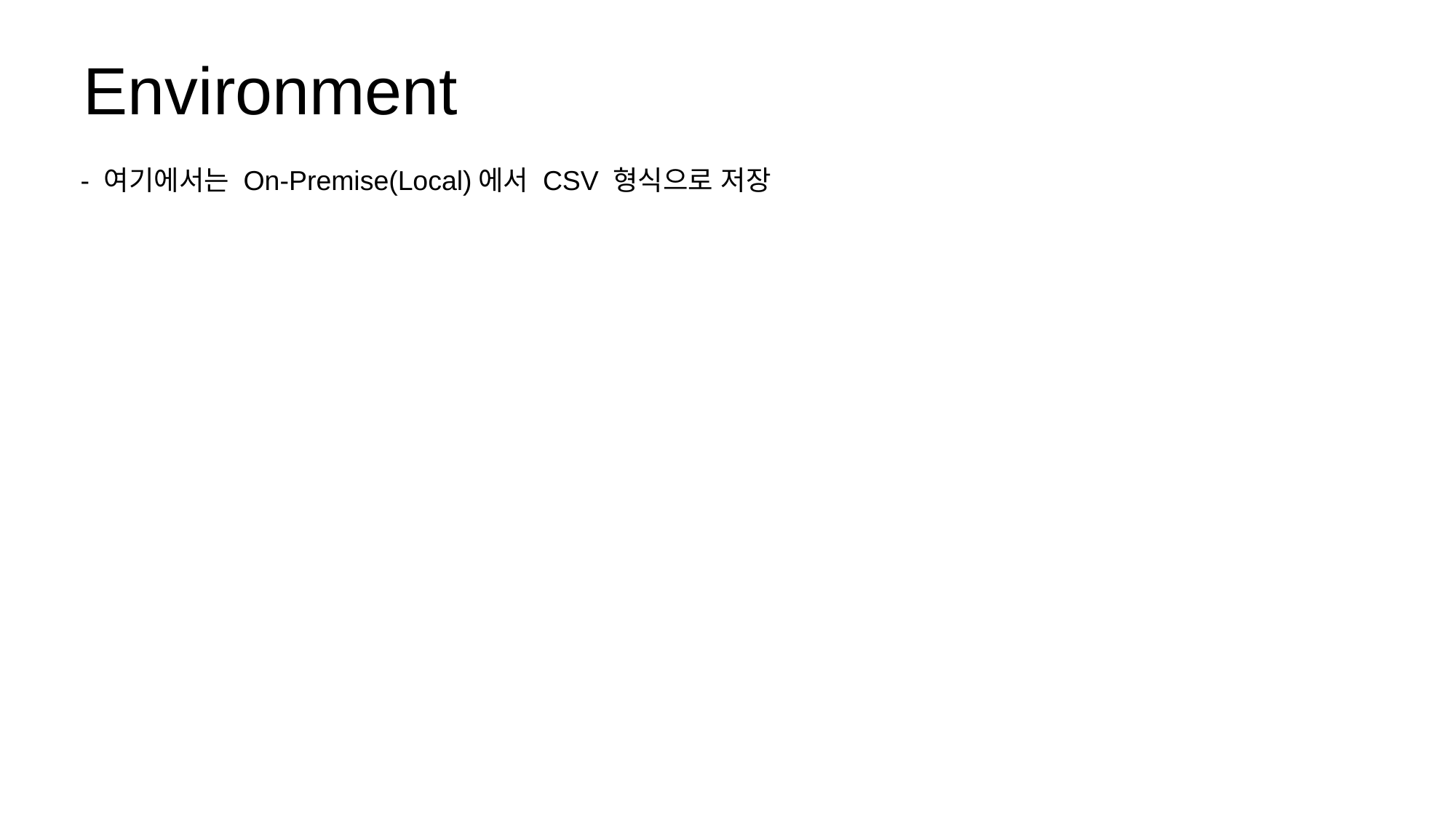

Environment
- 여기에서는 On-Premise(Local)에서 CSV 형식으로 저장